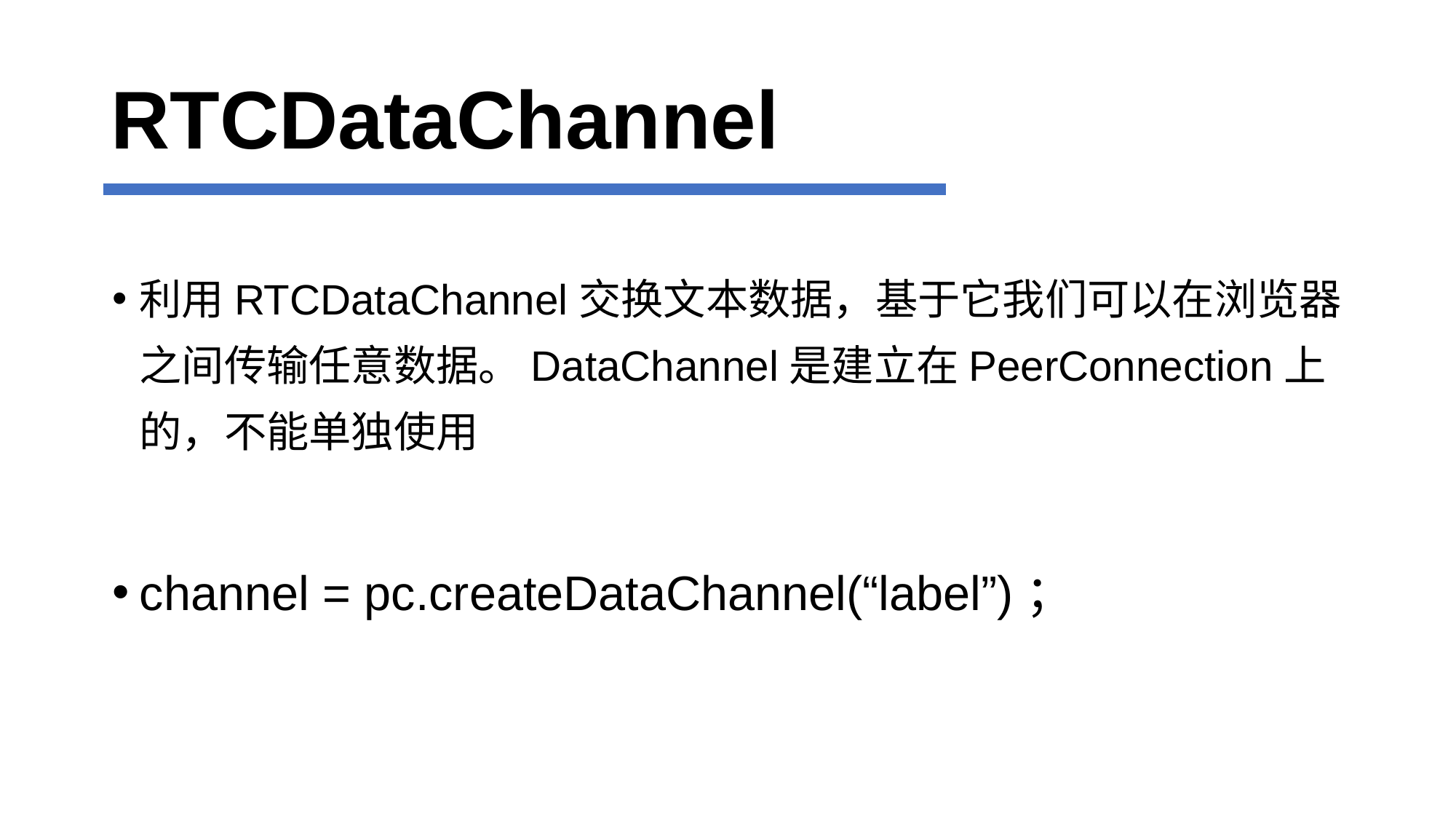

# RTCDataChannel
利用RTCDataChannel交换文本数据，基于它我们可以在浏览器之间传输任意数据。DataChannel是建立在PeerConnection上的，不能单独使用

channel = pc.createDataChannel(“label”)；